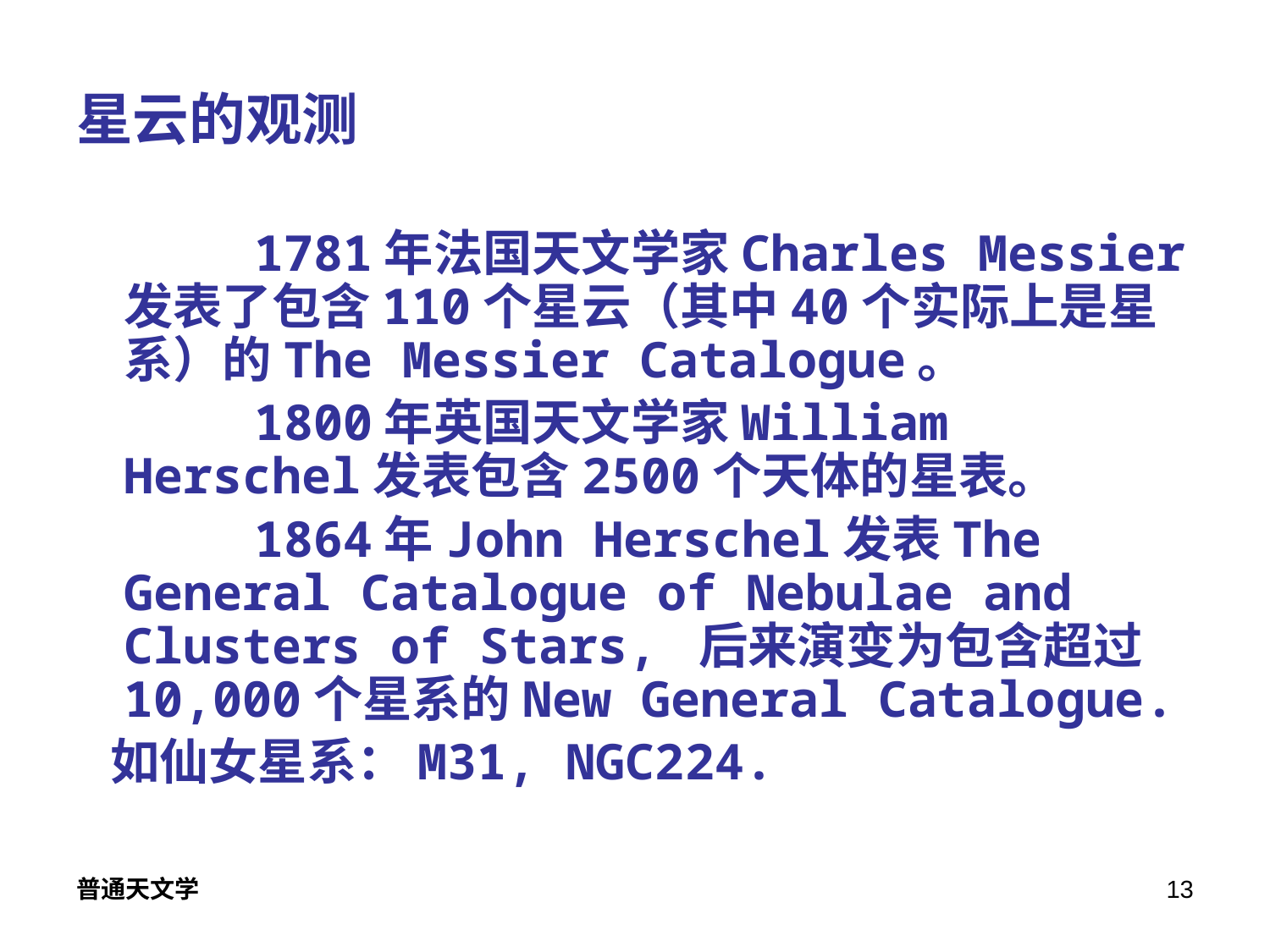

# 星云的观测
      1781年法国天文学家Charles Messier发表了包含110个星云（其中40个实际上是星系）的The Messier Catalogue。
      1800年英国天文学家William Herschel发表包含2500个天体的星表。
      1864年John Herschel发表The General Catalogue of Nebulae and Clusters of Stars, 后来演变为包含超过10,000个星系的New General Catalogue.
  如仙女星系：M31, NGC224.
普通天文学
13